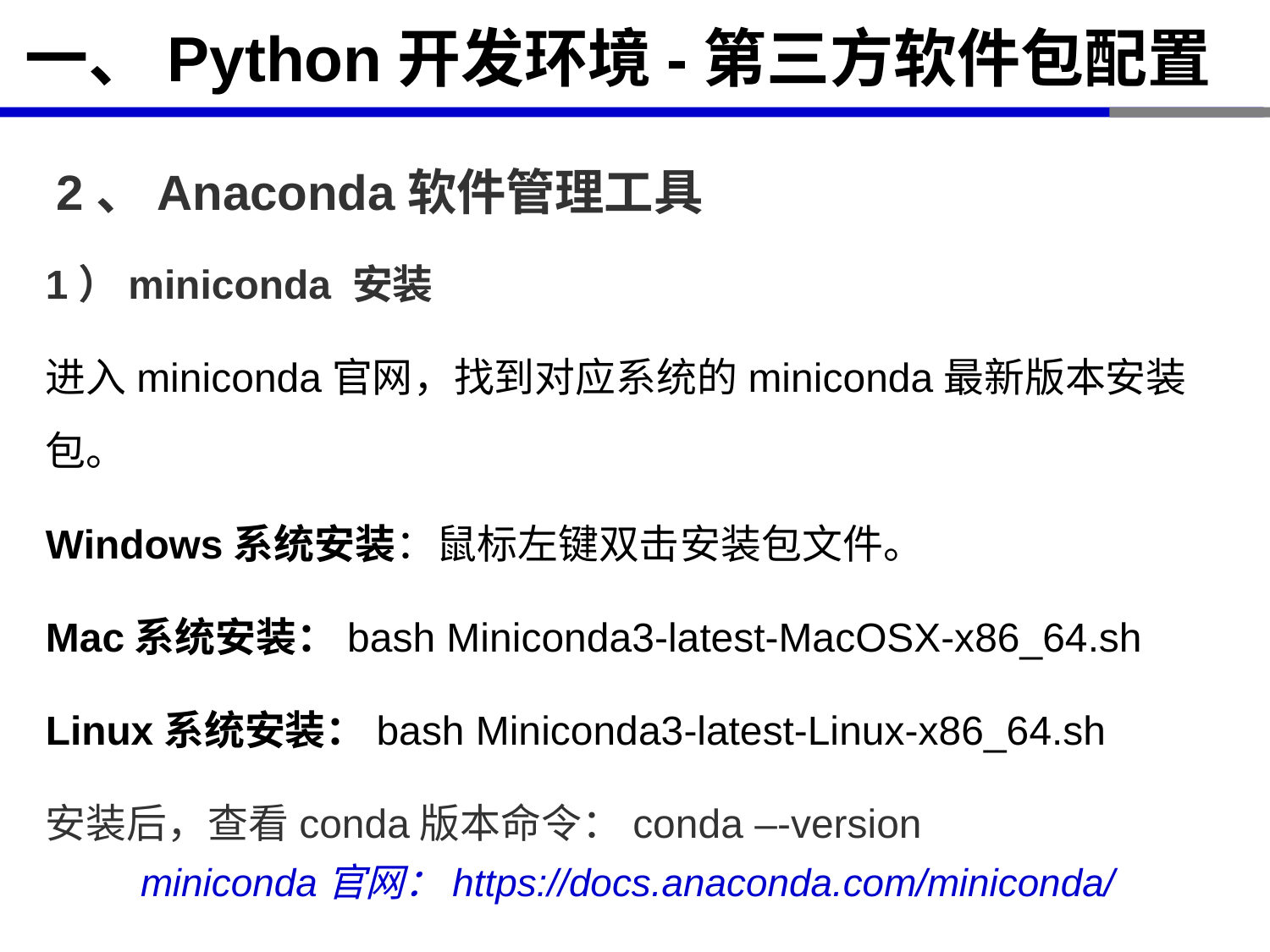

# 一、Python开发环境-第三方软件包配置
2、Anaconda软件管理工具
1）miniconda 安装
进入miniconda官网，找到对应系统的miniconda最新版本安装包。
Windows系统安装：鼠标左键双击安装包文件。
Mac系统安装：bash Miniconda3-latest-MacOSX-x86_64.sh
Linux系统安装：bash Miniconda3-latest-Linux-x86_64.sh
安装后，查看conda版本命令：conda –-version
miniconda官网：https://docs.anaconda.com/miniconda/